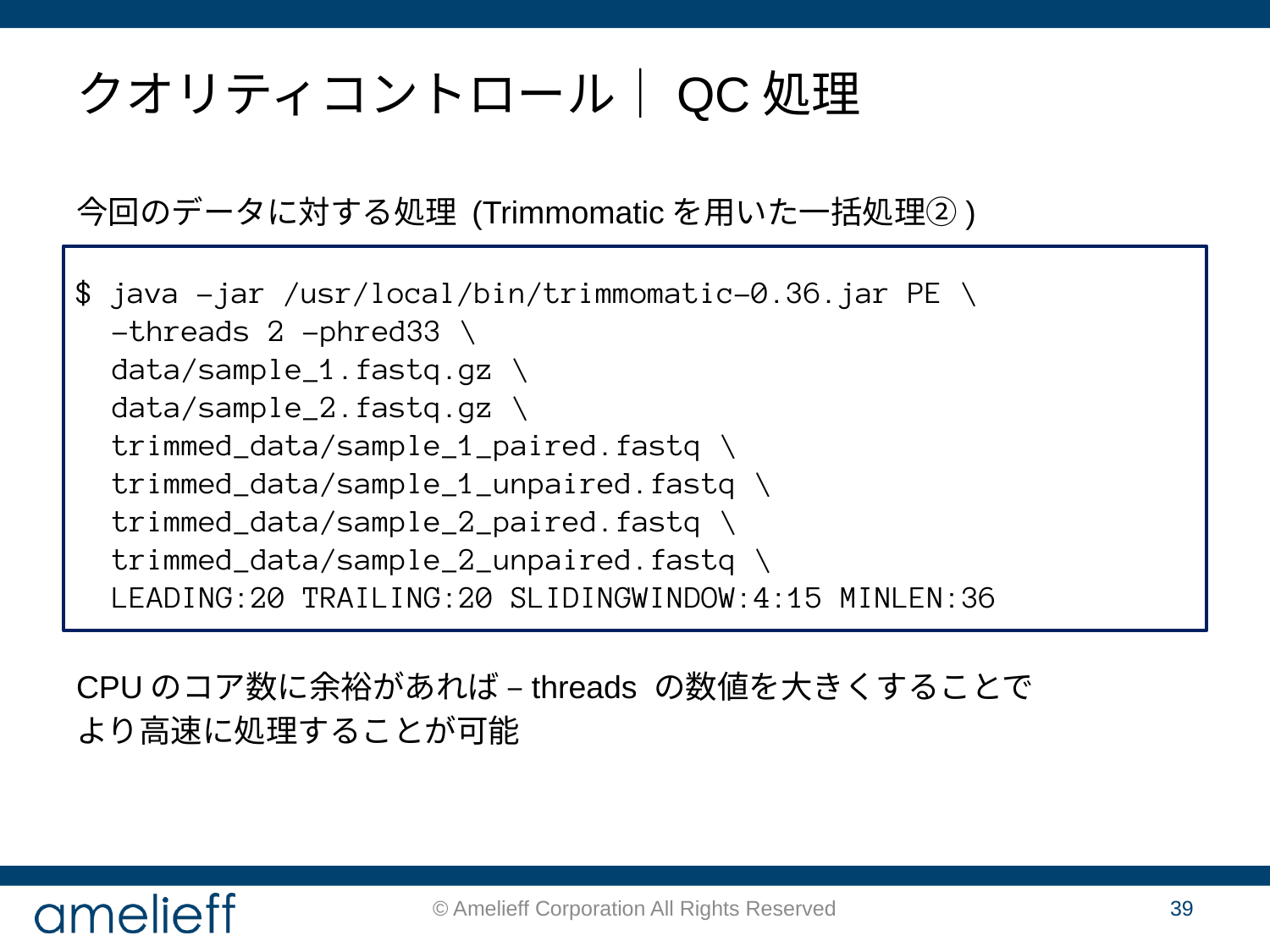

# クオリティコントロール｜QC処理
今回のデータに対する処理 (Trimmomaticを用いた一括処理②)
$ java -jar /usr/local/bin/trimmomatic-0.36.jar PE \
-threads 2 -phred33 \
data/sample_1.fastq.gz \
data/sample_2.fastq.gz \
trimmed_data/sample_1_paired.fastq \
trimmed_data/sample_1_unpaired.fastq \
trimmed_data/sample_2_paired.fastq \
trimmed_data/sample_2_unpaired.fastq \
LEADING:20 TRAILING:20 SLIDINGWINDOW:4:15 MINLEN:36
CPUのコア数に余裕があれば –threads の数値を大きくすることで
より高速に処理することが可能
© Amelieff Corporation All Rights Reserved
39